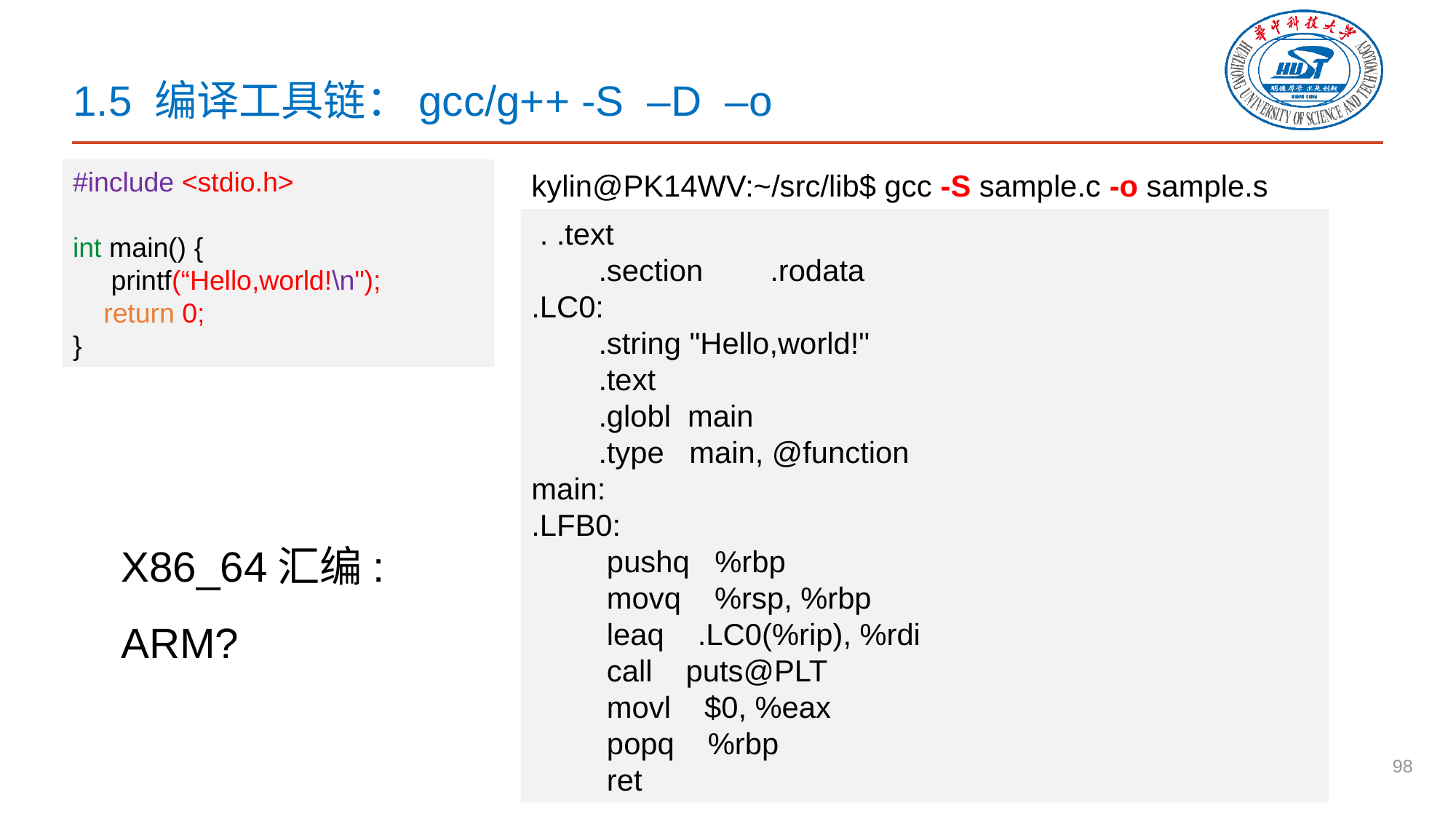

# 1.5 编译工具链：gcc/g++ -S  –D  –o
#include <stdio.h>

int main() {
     printf(“Hello,world!\n");
    return 0;
}
kylin@PK14WV:~/src/lib$ gcc -S sample.c -o sample.s
 . .text
        .section        .rodata
.LC0:
        .string "Hello,world!"
        .text
        .globl  main
        .type   main, @function
main:
.LFB0:
         pushq   %rbp
         movq    %rsp, %rbp
         leaq    .LC0(%rip), %rdi
         call    puts@PLT
         movl    $0, %eax
         popq    %rbp
         ret
X86_64汇编:
ARM?
98